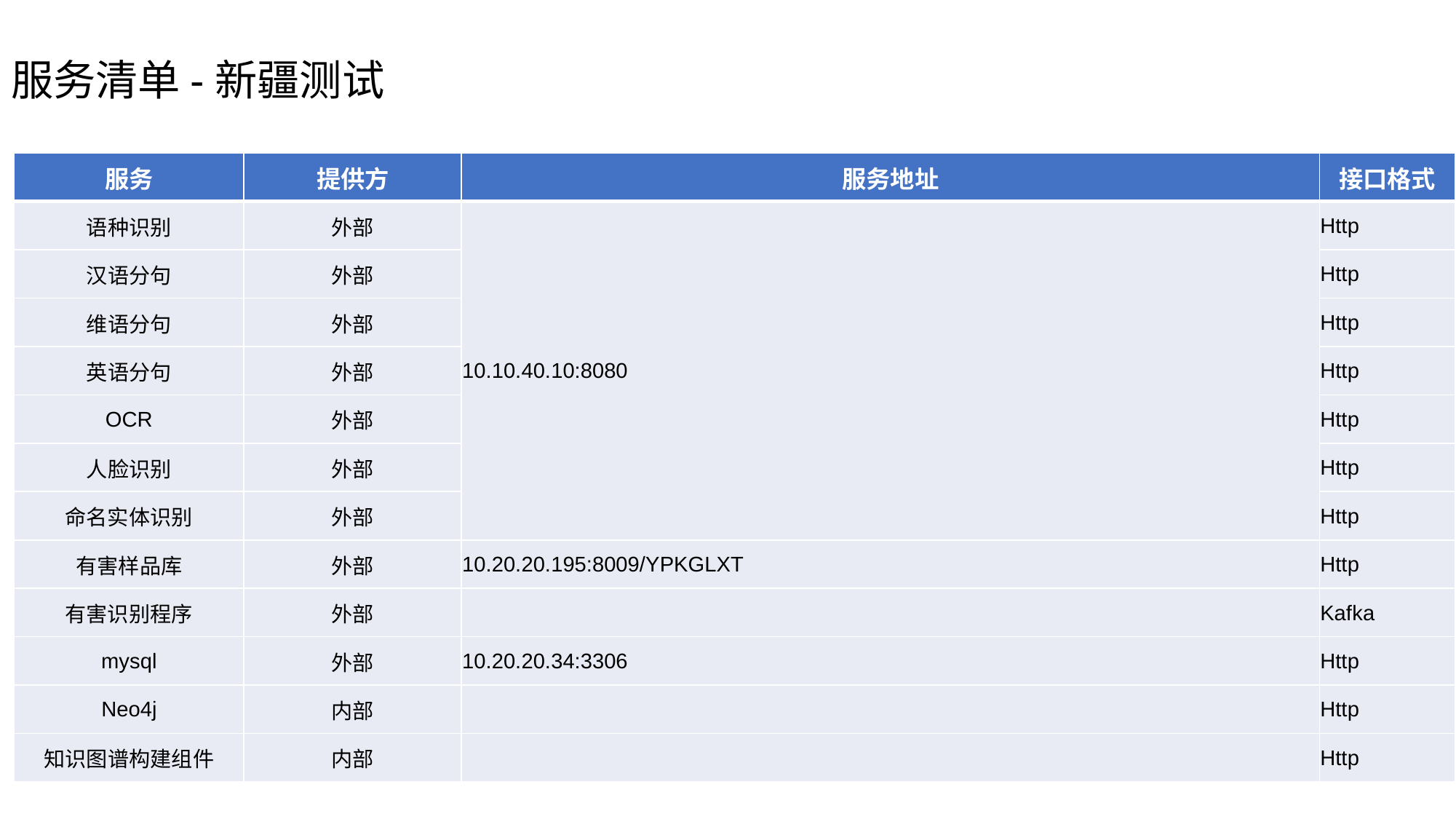

服务清单-新疆测试
| 服务 | 提供方 | 服务地址 | 接口格式 |
| --- | --- | --- | --- |
| 语种识别 | 外部 | 10.10.40.10:8080 | Http |
| 汉语分句 | 外部 |  | Http |
| 维语分句 | 外部 |  | Http |
| 英语分句 | 外部 |  | Http |
| OCR | 外部 |  | Http |
| 人脸识别 | 外部 |  | Http |
| 命名实体识别 | 外部 |  | Http |
| 有害样品库 | 外部 | 10.20.20.195:8009/YPKGLXT | Http |
| 有害识别程序 | 外部 |  | Kafka |
| mysql | 外部 | 10.20.20.34:3306 | Http |
| Neo4j | 内部 |  | Http |
| 知识图谱构建组件 | 内部 |  | Http |